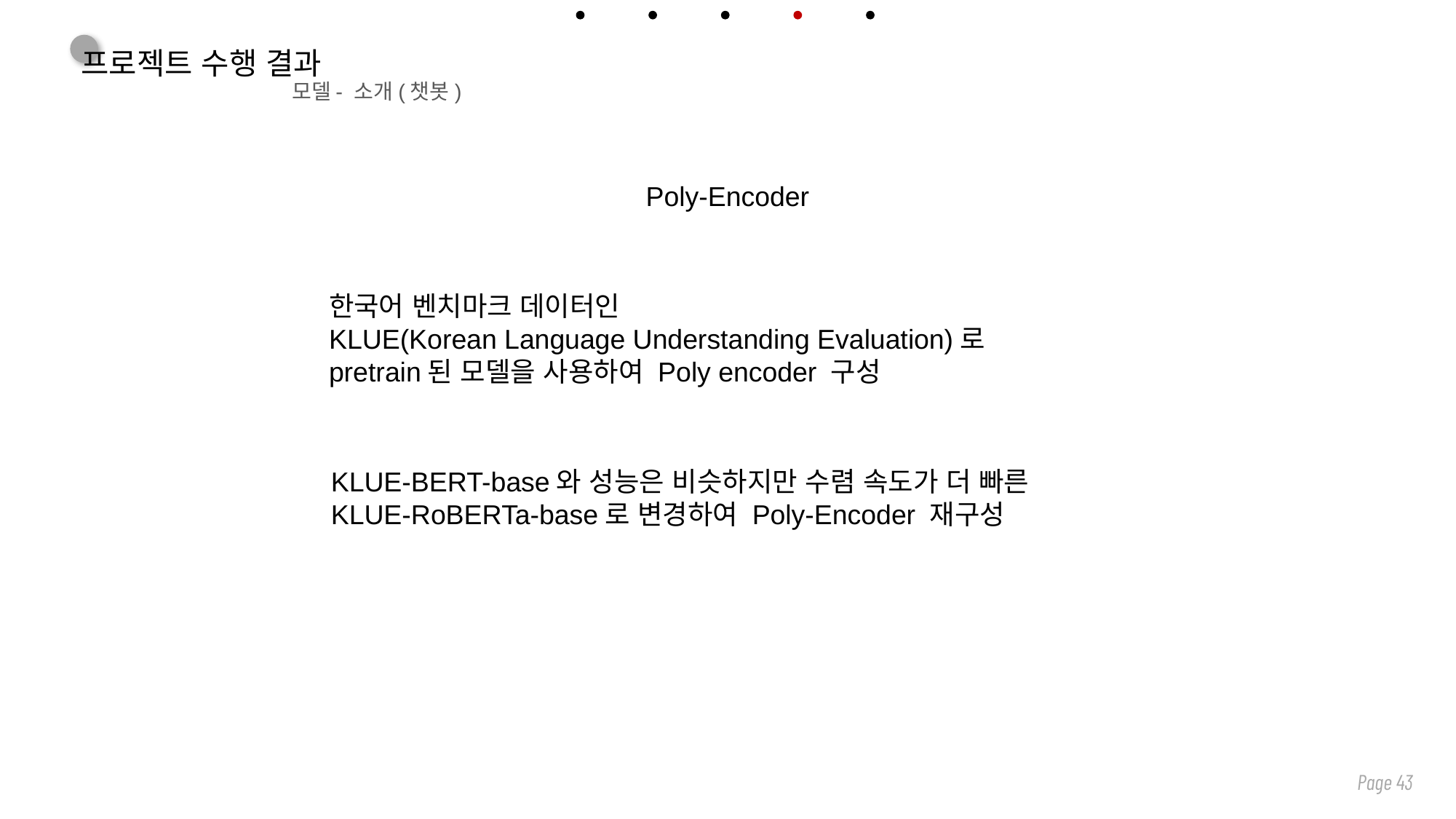

프로젝트 수행 결과
모델
- 소개(챗봇)
Poly-Encoder
한국어 벤치마크 데이터인
KLUE(Korean Language Understanding Evaluation)로
pretrain된 모델을 사용하여 Poly encoder 구성
KLUE-BERT-base와 성능은 비슷하지만 수렴 속도가 더 빠른
KLUE-RoBERTa-base로 변경하여 Poly-Encoder 재구성
Page 43